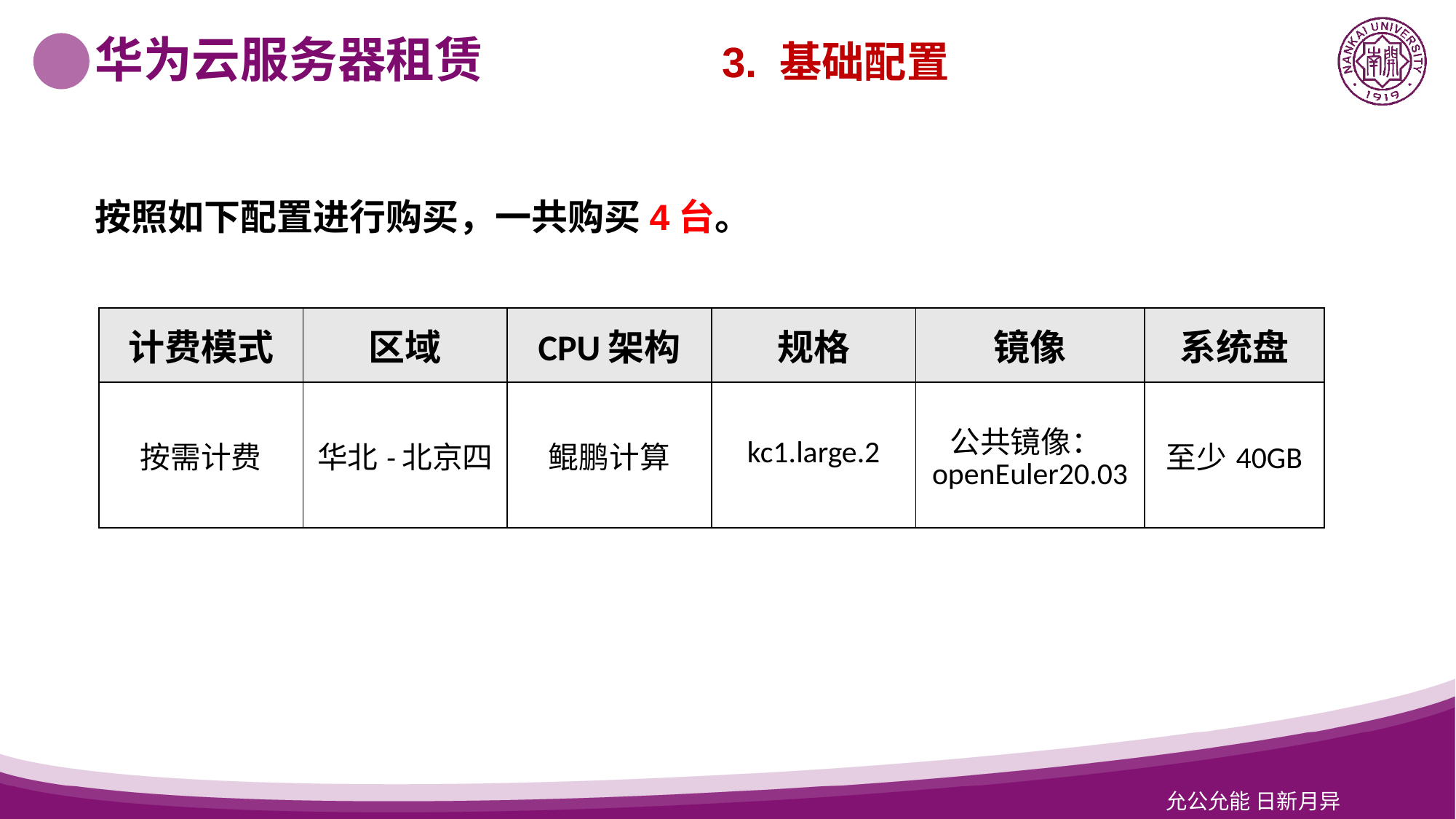

华为云服务器租赁
3. 基础配置
按照如下配置进行购买，一共购买4台。
| 计费模式 | 区域 | CPU架构 | 规格 | 镜像 | 系统盘 |
| --- | --- | --- | --- | --- | --- |
| 按需计费 | 华北-北京四 | 鲲鹏计算 | kc1.large.2 | 公共镜像：openEuler20.03 | 至少40GB |